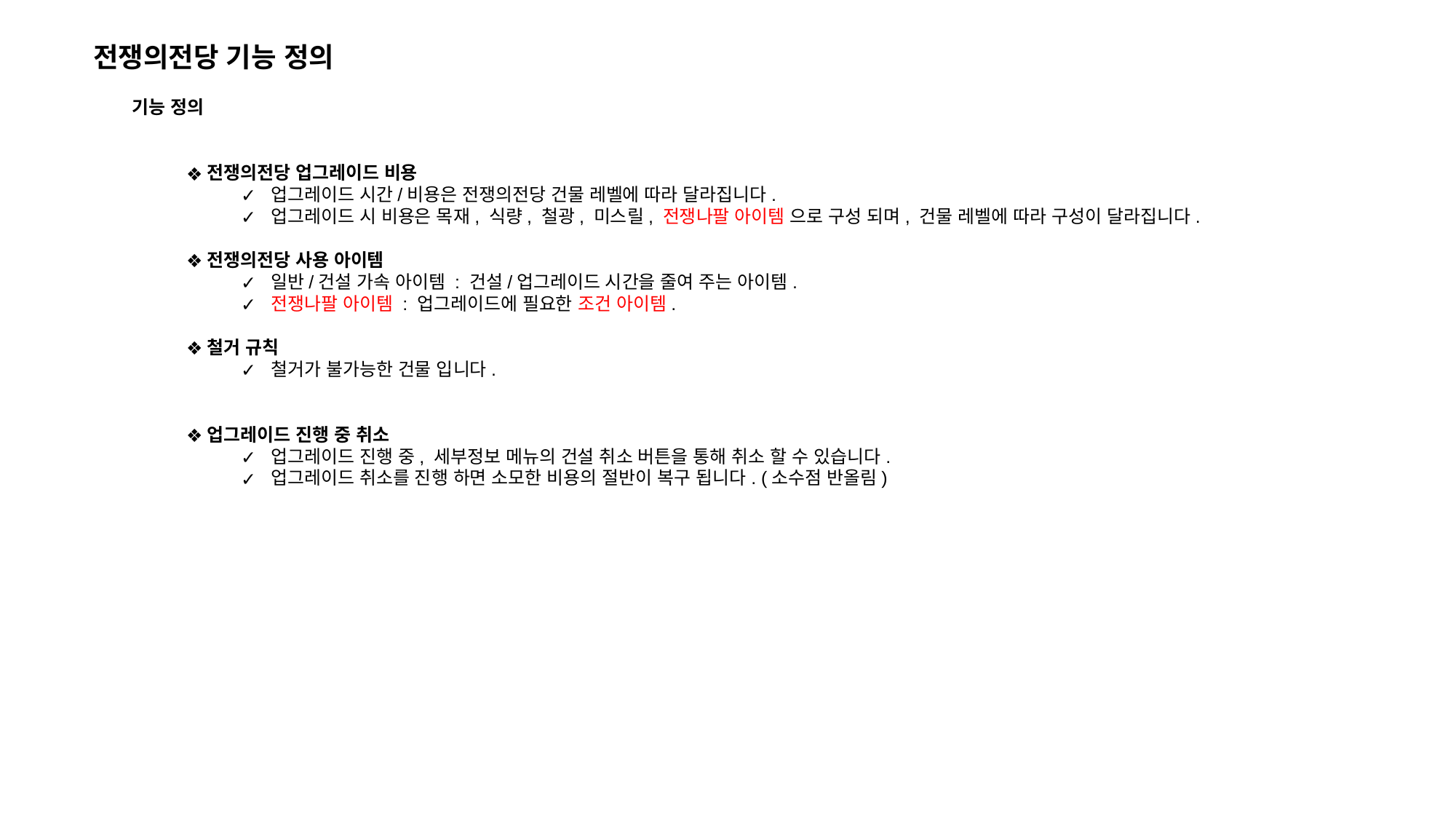

전쟁의전당 기능 정의
기능 정의

전쟁의전당 업그레이드 비용
 업그레이드 시간/비용은 전쟁의전당 건물 레벨에 따라 달라집니다.
 업그레이드 시 비용은 목재, 식량, 철광, 미스릴, 전쟁나팔 아이템 으로 구성 되며, 건물 레벨에 따라 구성이 달라집니다.

전쟁의전당 사용 아이템
 일반/건설 가속 아이템 : 건설/업그레이드 시간을 줄여 주는 아이템.
 전쟁나팔 아이템 : 업그레이드에 필요한 조건 아이템.

철거 규칙
 철거가 불가능한 건물 입니다.

업그레이드 진행 중 취소
 업그레이드 진행 중, 세부정보 메뉴의 건설 취소 버튼을 통해 취소 할 수 있습니다.
 업그레이드 취소를 진행 하면 소모한 비용의 절반이 복구 됩니다. (소수점 반올림)